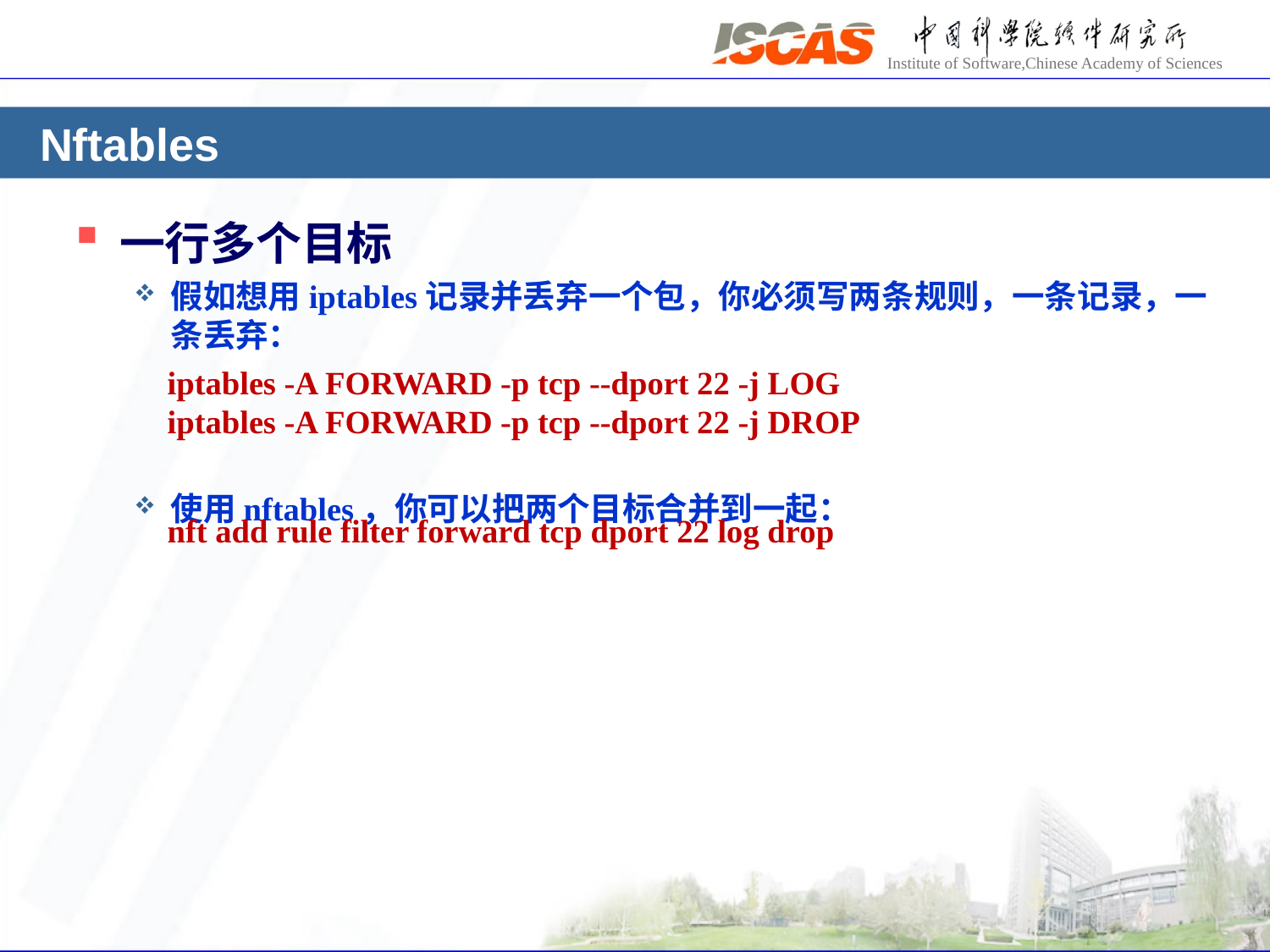

# Nftables
一行多个目标
假如想用iptables记录并丢弃一个包，你必须写两条规则，一条记录，一条丢弃：

使用nftables，你可以把两个目标合并到一起：

iptables -A FORWARD -p tcp --dport 22 -j LOG
iptables -A FORWARD -p tcp --dport 22 -j DROP
nft add rule filter forward tcp dport 22 log drop